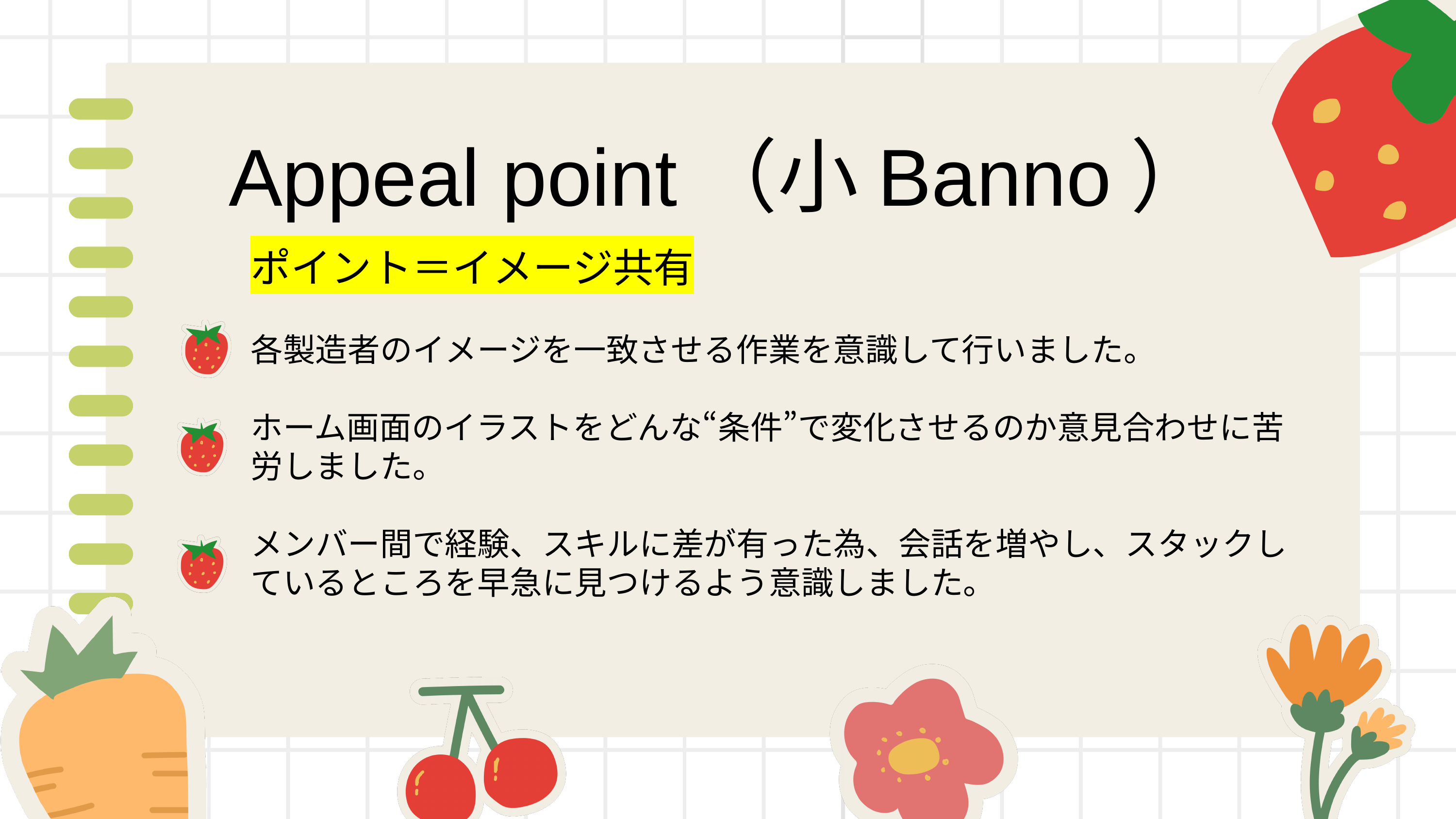

Appeal point（小Banno）

ポイント＝イメージ共有
各製造者のイメージを一致させる作業を意識して行いました。

ホーム画面のイラストをどんな“条件”で変化させるのか意見合わせに苦労しました。

メンバー間で経験、スキルに差が有った為、会話を増やし、スタックしているところを早急に見つけるよう意識しました。